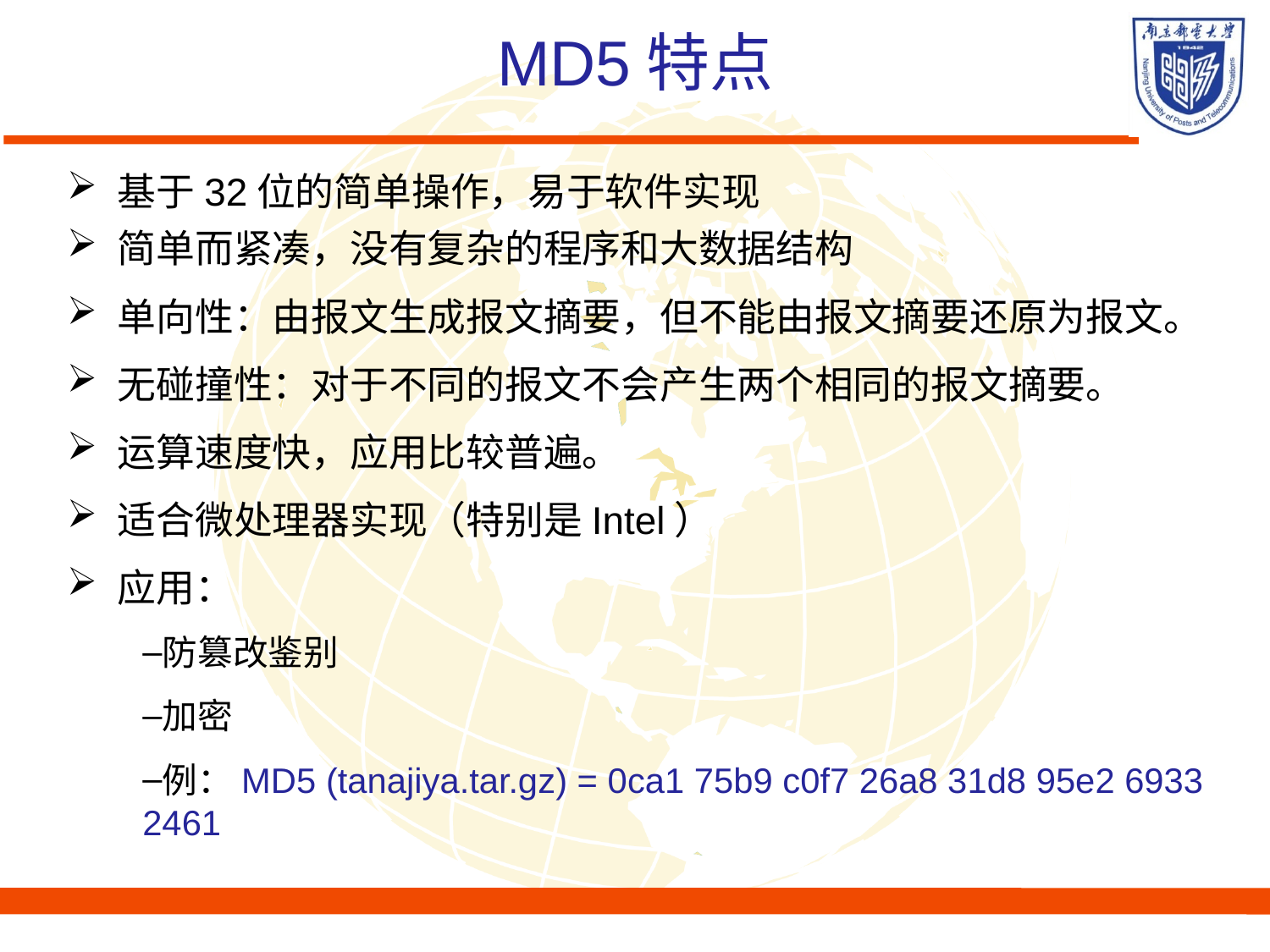

# MD5特点
基于32位的简单操作，易于软件实现
简单而紧凑，没有复杂的程序和大数据结构
单向性：由报文生成报文摘要，但不能由报文摘要还原为报文。
无碰撞性：对于不同的报文不会产生两个相同的报文摘要。
运算速度快，应用比较普遍。
适合微处理器实现（特别是Intel）
应用：
防篡改鉴别
加密
例：MD5 (tanajiya.tar.gz) = 0ca1 75b9 c0f7 26a8 31d8 95e2 6933 2461